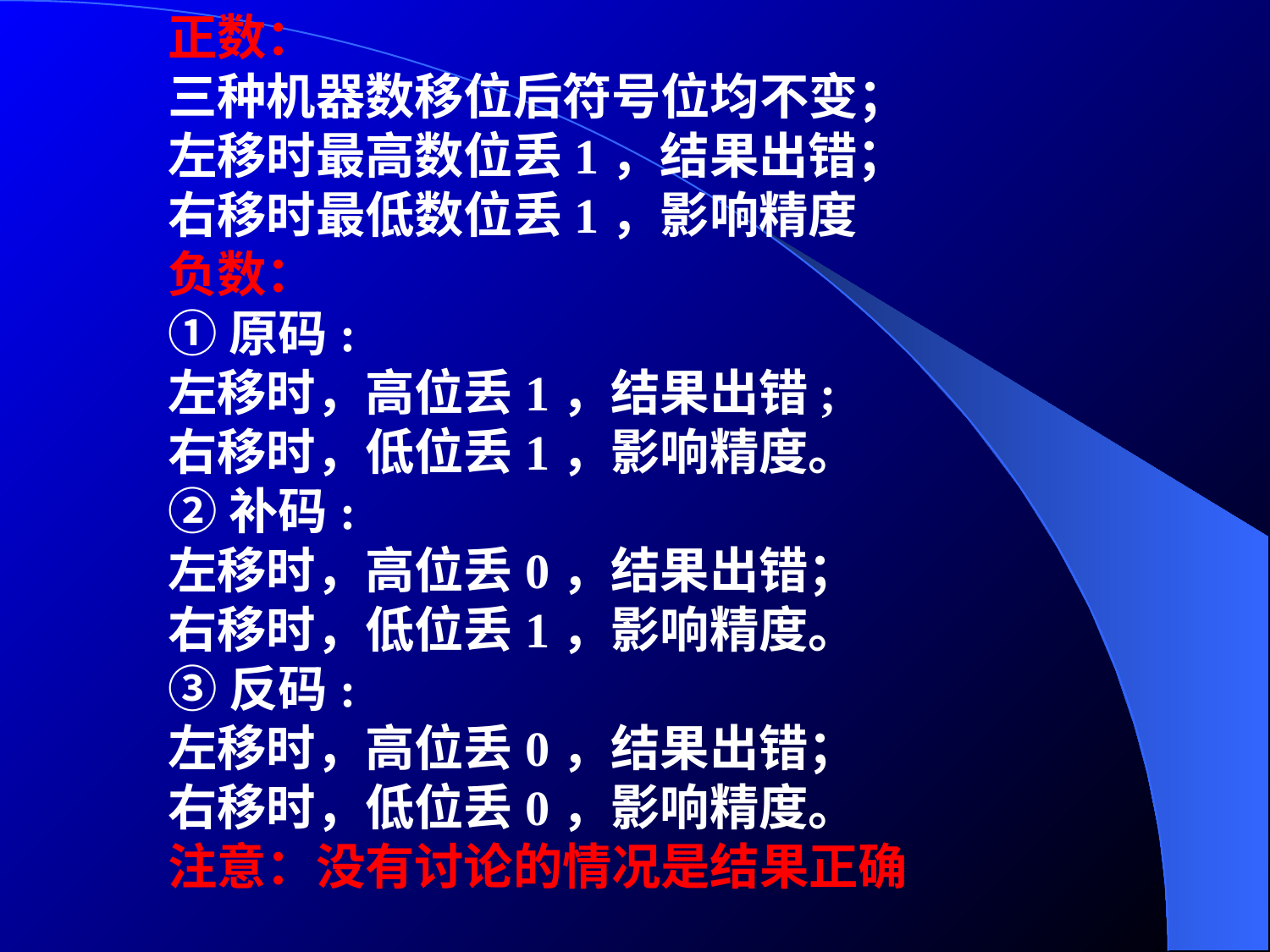

正数：
三种机器数移位后符号位均不变；
左移时最高数位丢1，结果出错；
右移时最低数位丢1，影响精度
负数：
①原码:
左移时，高位丢1，结果出错;
右移时，低位丢1，影响精度。
②补码:
左移时，高位丢0，结果出错；
右移时，低位丢1，影响精度。
③反码:
左移时，高位丢0，结果出错；
右移时，低位丢0，影响精度。
注意：没有讨论的情况是结果正确